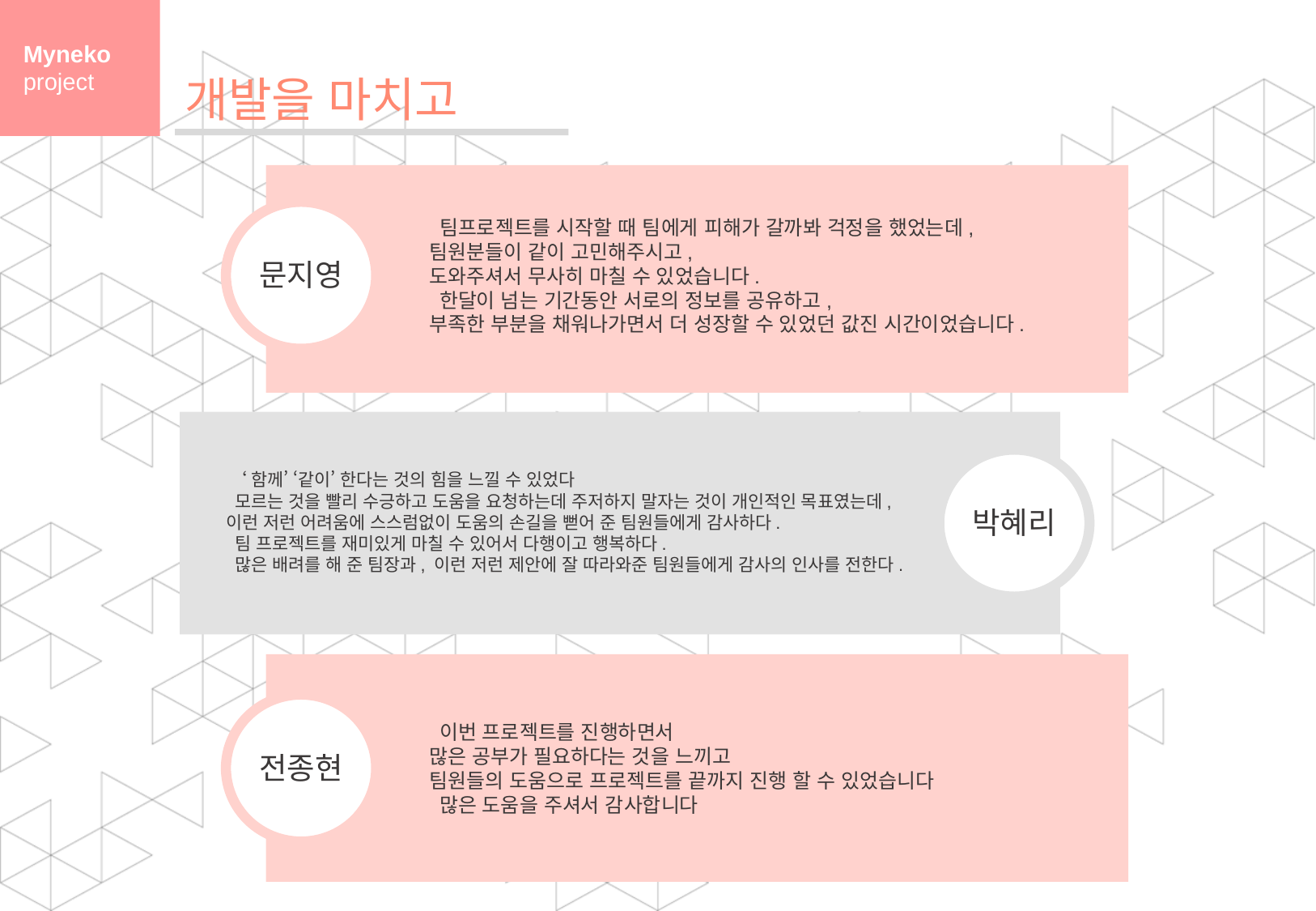

Myneko
project
개발을 마치고

문지영
 팀프로젝트를 시작할 때 팀에게 피해가 갈까봐 걱정을 했었는데,
팀원분들이 같이 고민해주시고,
도와주셔서 무사히 마칠 수 있었습니다.
 한달이 넘는 기간동안 서로의 정보를 공유하고,
부족한 부분을 채워나가면서 더 성장할 수 있었던 값진 시간이었습니다.

박혜리
 ‘함께’ ‘같이’ 한다는 것의 힘을 느낄 수 있었다
 모르는 것을 빨리 수긍하고 도움을 요청하는데 주저하지 말자는 것이 개인적인 목표였는데, 이런 저런 어려움에 스스럼없이 도움의 손길을 뻗어 준 팀원들에게 감사하다.
 팀 프로젝트를 재미있게 마칠 수 있어서 다행이고 행복하다.
 많은 배려를 해 준 팀장과, 이런 저런 제안에 잘 따라와준 팀원들에게 감사의 인사를 전한다.

전종현
 이번 프로젝트를 진행하면서
많은 공부가 필요하다는 것을 느끼고
팀원들의 도움으로 프로젝트를 끝까지 진행 할 수 있었습니다
 많은 도움을 주셔서 감사합니다